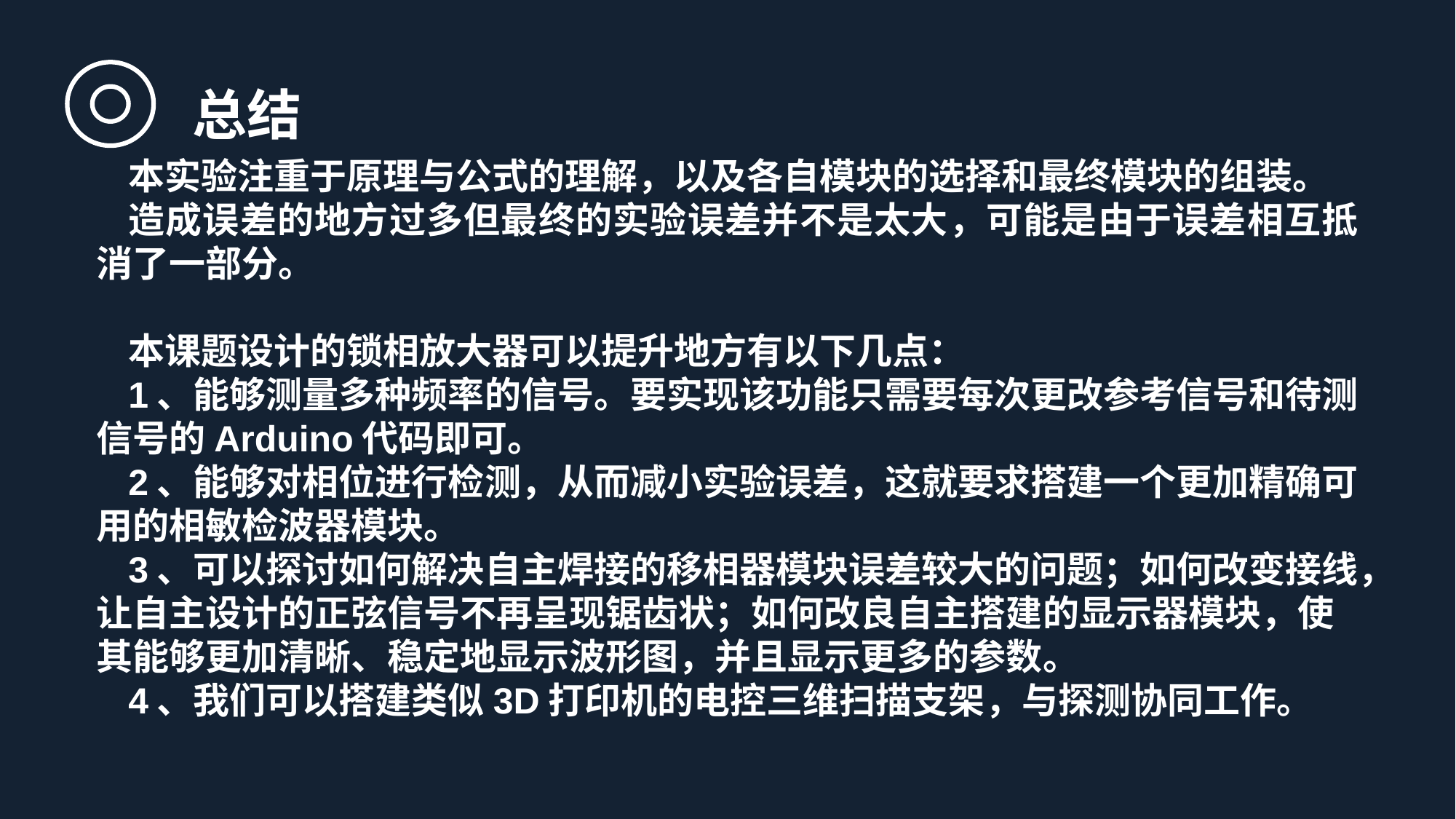

总结
本实验注重于原理与公式的理解，以及各自模块的选择和最终模块的组装。
造成误差的地方过多但最终的实验误差并不是太大，可能是由于误差相互抵消了一部分。

本课题设计的锁相放大器可以提升地方有以下几点：
1、能够测量多种频率的信号。要实现该功能只需要每次更改参考信号和待测信号的Arduino代码即可。
2、能够对相位进行检测，从而减小实验误差，这就要求搭建一个更加精确可用的相敏检波器模块。
3、可以探讨如何解决自主焊接的移相器模块误差较大的问题；如何改变接线，让自主设计的正弦信号不再呈现锯齿状；如何改良自主搭建的显示器模块，使其能够更加清晰、稳定地显示波形图，并且显示更多的参数。
4、我们可以搭建类似3D打印机的电控三维扫描支架，与探测协同工作。